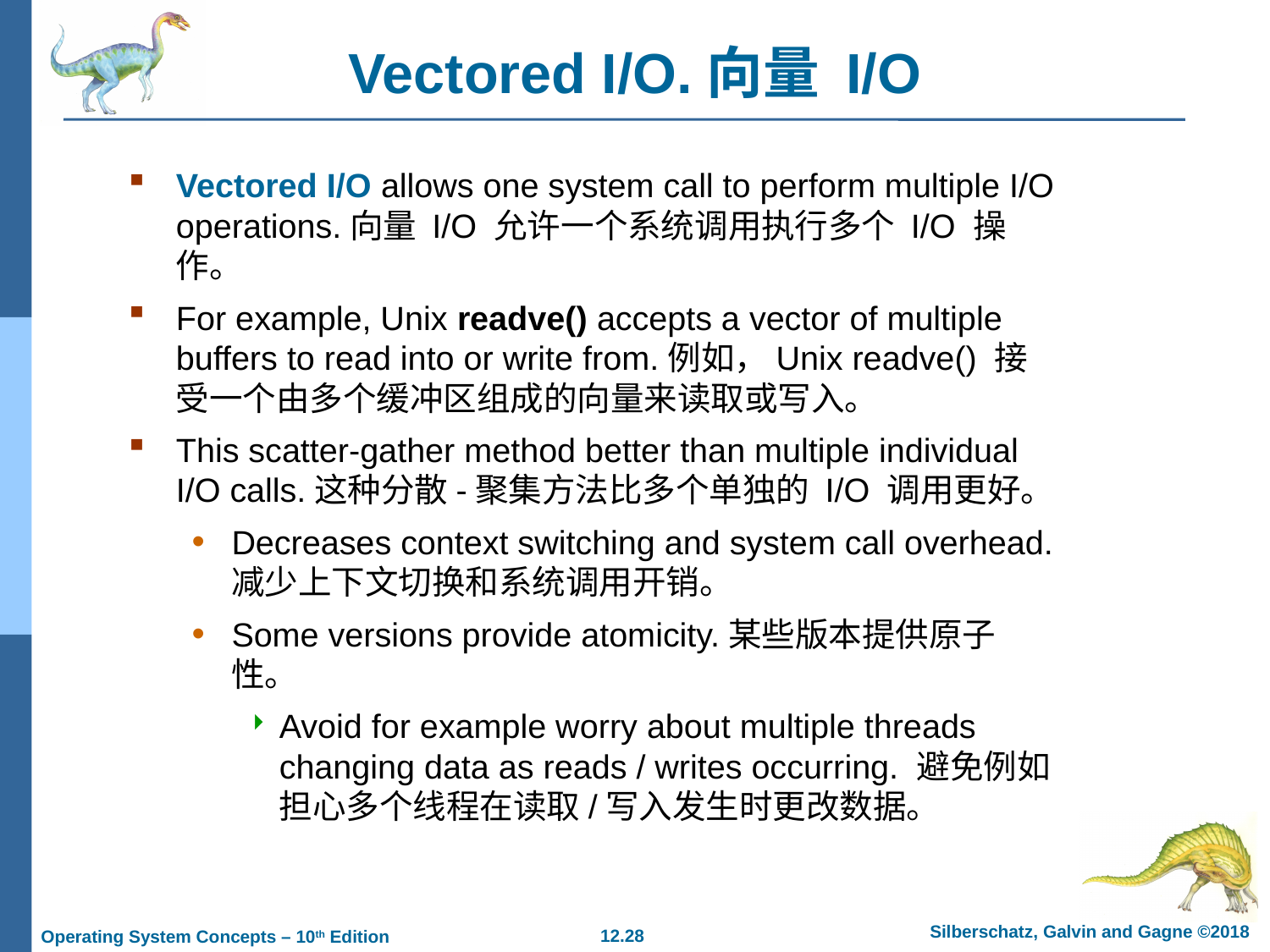

# Vectored I/O.向量 I/O
Vectored I/O allows one system call to perform multiple I/O operations.向量 I/O 允许一个系统调用执行多个 I/O 操作。
For example, Unix readve() accepts a vector of multiple buffers to read into or write from.例如，Unix readve() 接受一个由多个缓冲区组成的向量来读取或写入。
This scatter-gather method better than multiple individual I/O calls.这种分散-聚集方法比多个单独的 I/O 调用更好。
Decreases context switching and system call overhead.减少上下文切换和系统调用开销。
Some versions provide atomicity.某些版本提供原子性。
Avoid for example worry about multiple threads changing data as reads / writes occurring. 避免例如担心多个线程在读取/写入发生时更改数据。